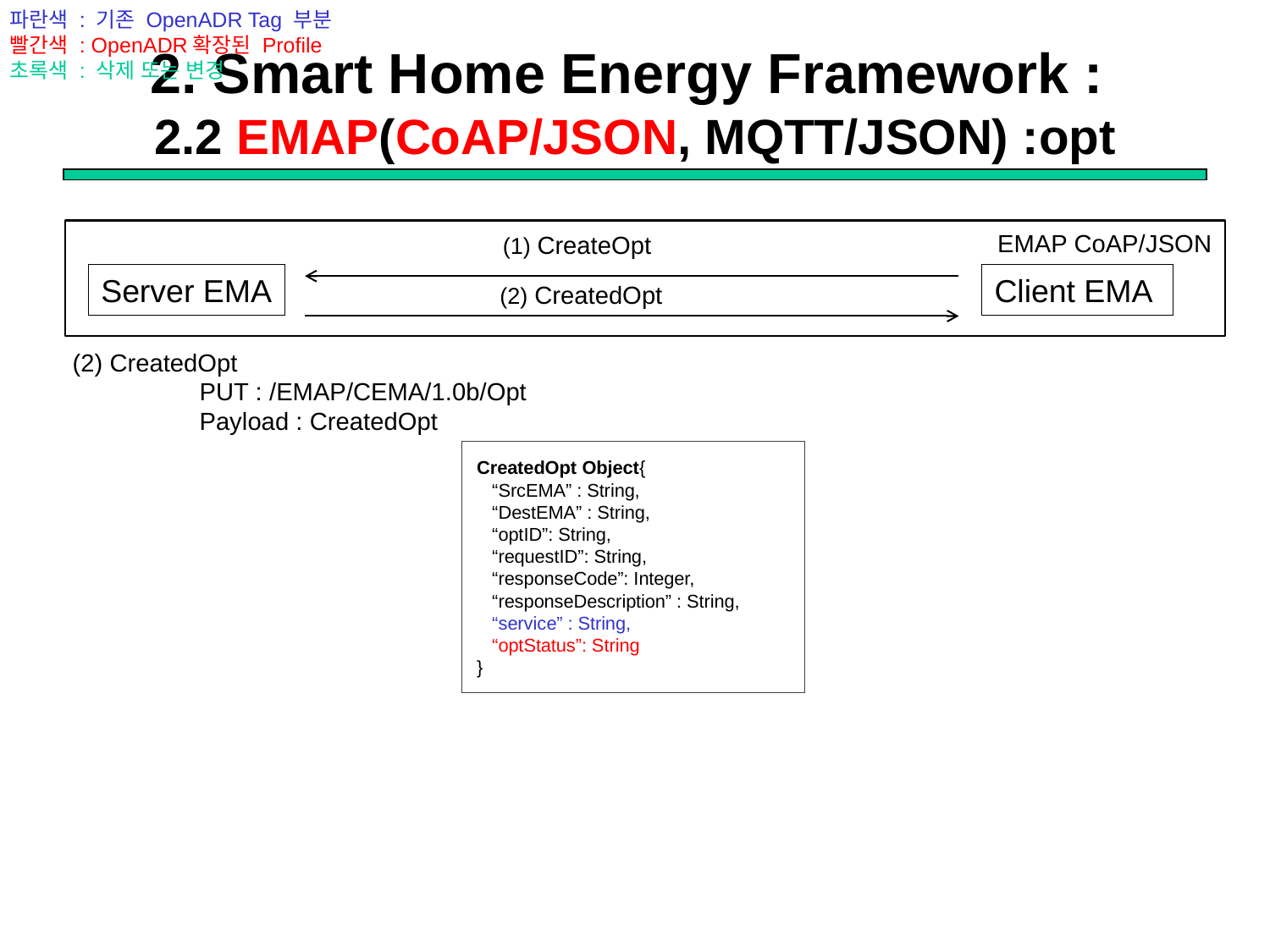

파란색 : 기존 OpenADR Tag 부분
빨간색 : OpenADR확장된 Profile
초록색 : 삭제 또는 변경
# 2. Smart Home Energy Framework : 2.2 EMAP(CoAP/JSON, MQTT/JSON) :opt

EMAP CoAP/JSON
(1) CreateOpt
Server EMA
Client EMA
(2) CreatedOpt
(2) CreatedOpt
	PUT : /EMAP/CEMA/1.0b/Opt
	Payload : CreatedOpt

CreatedOpt Object{
   “SrcEMA” : String,
   “DestEMA” : String,
   “optID”: String,
   “requestID”: String,
   “responseCode”: Integer,
   “responseDescription” : String,
   “service” : String,
   “optStatus”: String
}